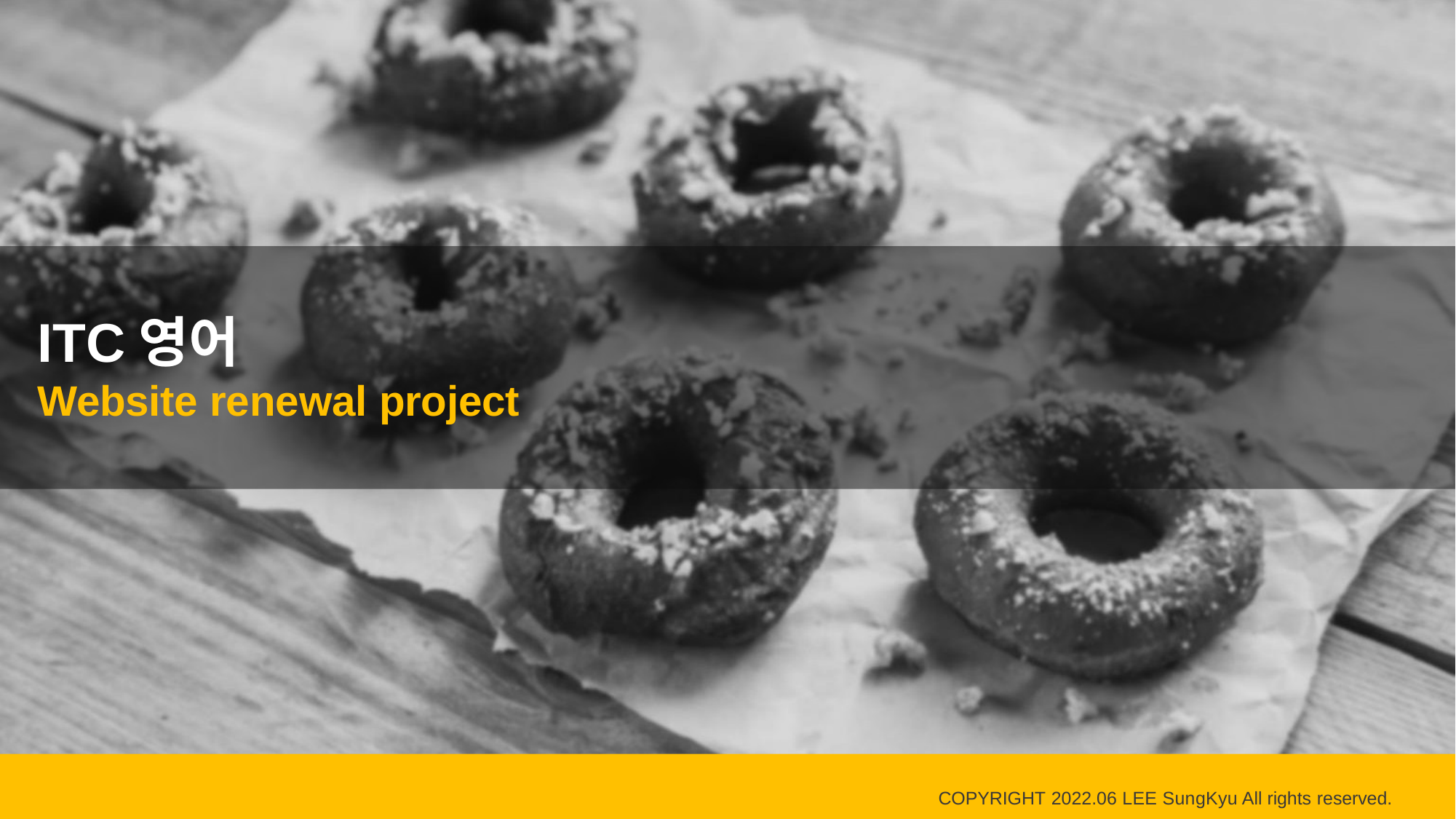

# ITC영어
Website renewal project
COPYRIGHT 2022.06 LEE SungKyu All rights reserved.